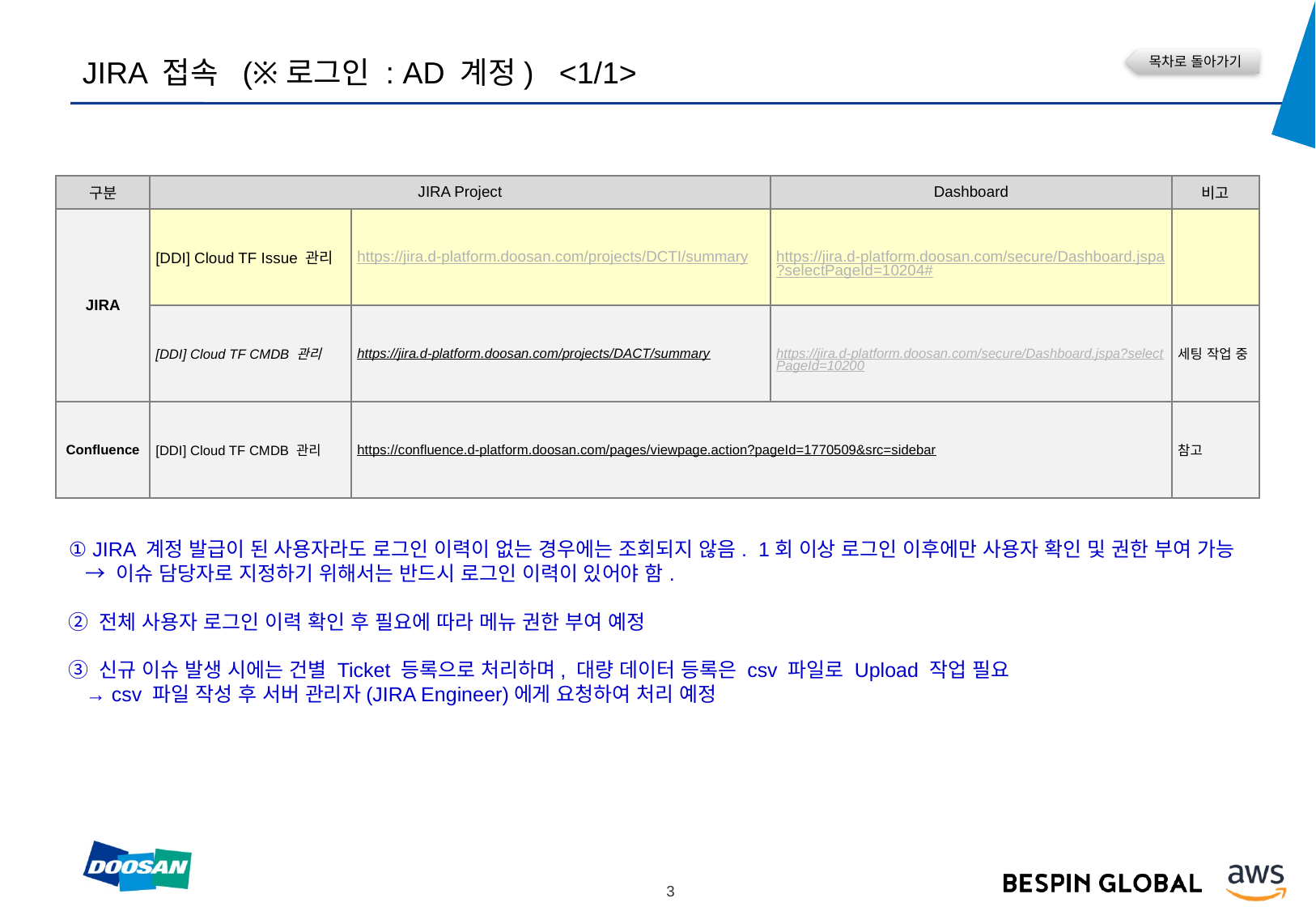

JIRA 접속  (※ 로그인 : AD 계정)   <1/1>
목차로 돌아가기
| 구분 | JIRA Project |  | Dashboard | 비고 |
| --- | --- | --- | --- | --- |
| JIRA | [DDI] Cloud TF Issue 관리 | https://jira.d-platform.doosan.com/projects/DCTI/summary | https://jira.d-platform.doosan.com/secure/Dashboard.jspa?selectPageId=10204# |  |
|  | [DDI] Cloud TF CMDB 관리 | https://jira.d-platform.doosan.com/projects/DACT/summary | https://jira.d-platform.doosan.com/secure/Dashboard.jspa?selectPageId=10200 | 세팅 작업 중 |
| Confluence | [DDI] Cloud TF CMDB 관리 | https://confluence.d-platform.doosan.com/pages/viewpage.action?pageId=1770509&src=sidebar |  | 참고 |
① JIRA 계정 발급이 된 사용자라도 로그인 이력이 없는 경우에는 조회되지 않음.  1회 이상 로그인 이후에만 사용자 확인 및 권한 부여 가능
   → 이슈 담당자로 지정하기 위해서는 반드시 로그인 이력이 있어야 함.

② 전체 사용자 로그인 이력 확인 후 필요에 따라 메뉴 권한 부여 예정

③ 신규 이슈 발생 시에는 건별 Ticket 등록으로 처리하며, 대량 데이터 등록은 csv 파일로 Upload 작업 필요
   → csv 파일 작성 후 서버 관리자(JIRA Engineer)에게 요청하여 처리 예정